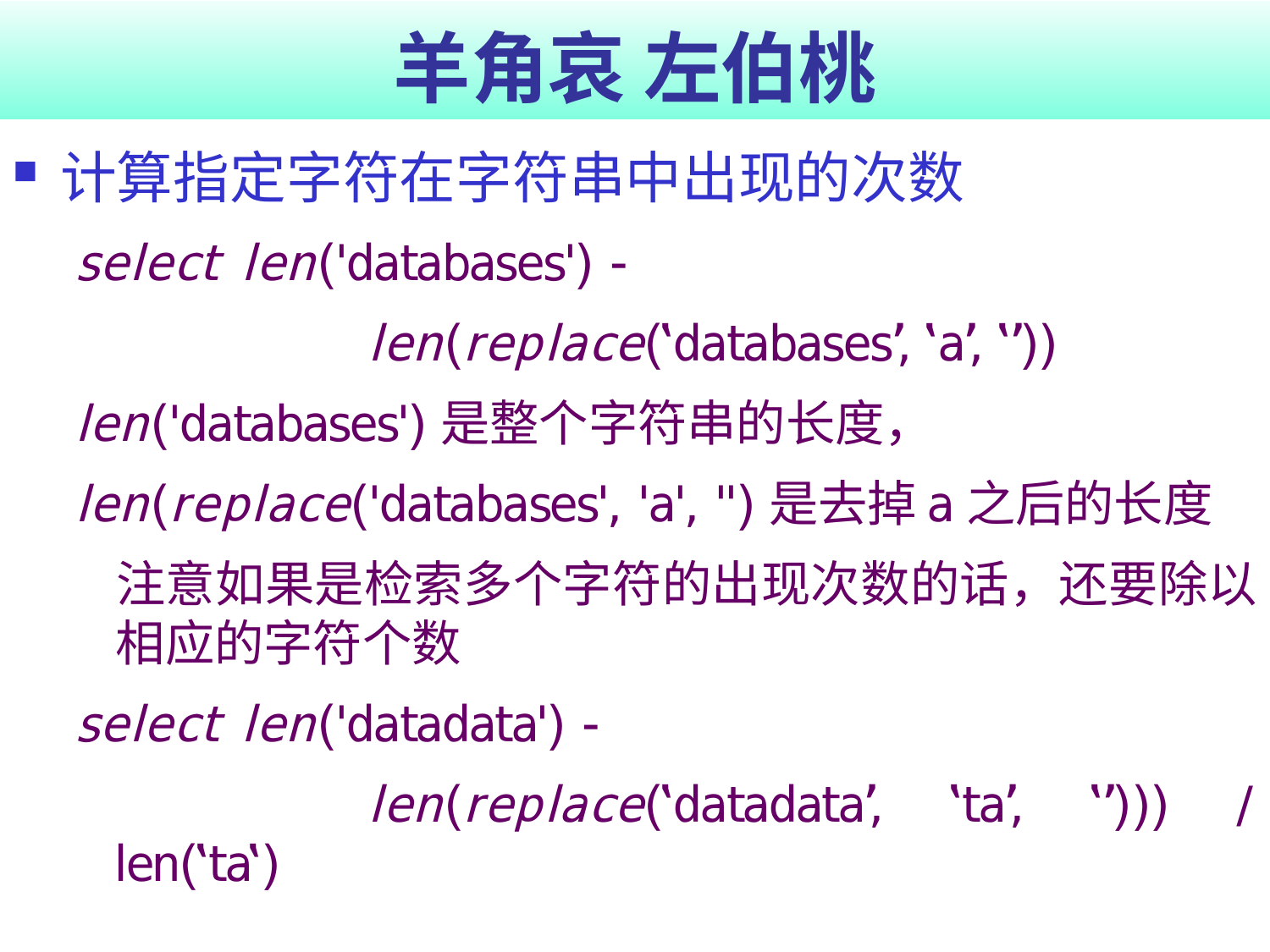

# 羊角哀 左伯桃
计算指定字符在字符串中出现的次数
select	len('databases') −
			len(replace(‘databases’, ‘a’, ‘’))
len('databases')是整个字符串的长度，
len(replace('databases', 'a', '')是去掉a之后的长度
	注意如果是检索多个字符的出现次数的话，还要除以相应的字符个数
select	len('datadata') −
			len(replace(‘datadata’, ‘ta’, ‘’))) / len(‘ta‘)